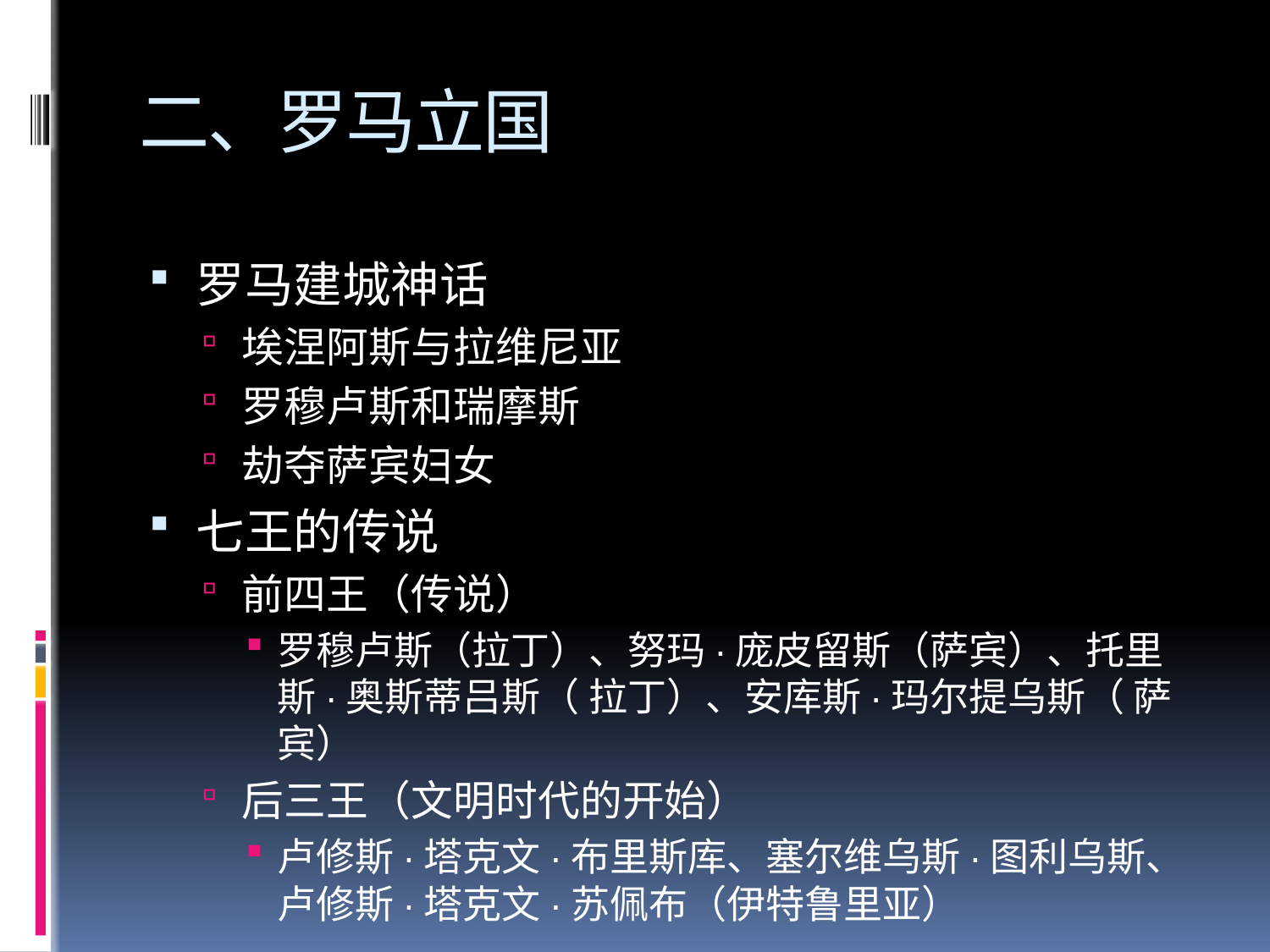

# 二、罗马立国
罗马建城神话
埃涅阿斯与拉维尼亚
罗穆卢斯和瑞摩斯
劫夺萨宾妇女
七王的传说
前四王（传说）
罗穆卢斯（拉丁）、努玛·庞皮留斯（萨宾）、托里斯·奥斯蒂吕斯（ 拉丁）、安库斯·玛尔提乌斯（ 萨宾）
后三王（文明时代的开始）
卢修斯·塔克文·布里斯库、塞尔维乌斯·图利乌斯、卢修斯·塔克文·苏佩布（伊特鲁里亚）